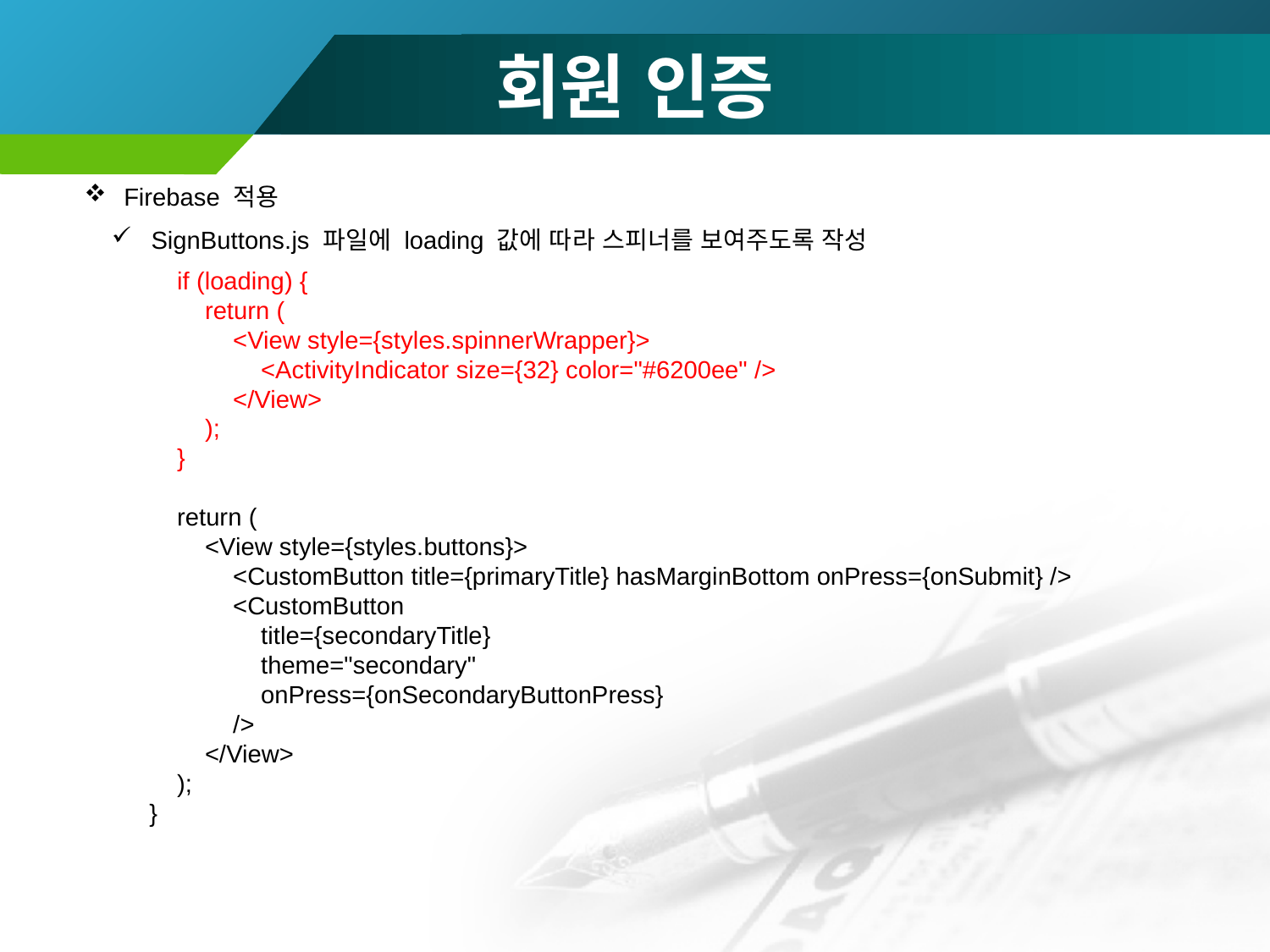

# 회원 인증
Firebase 적용
SignButtons.js 파일에 loading 값에 따라 스피너를 보여주도록 작성
    if (loading) {
        return (
            <View style={styles.spinnerWrapper}>
                <ActivityIndicator size={32} color="#6200ee" />
            </View>
        );
    }

    return (
        <View style={styles.buttons}>
            <CustomButton title={primaryTitle} hasMarginBottom onPress={onSubmit} />
            <CustomButton
                title={secondaryTitle}
                theme="secondary"
                onPress={onSecondaryButtonPress}
            />
        </View>
    );
}